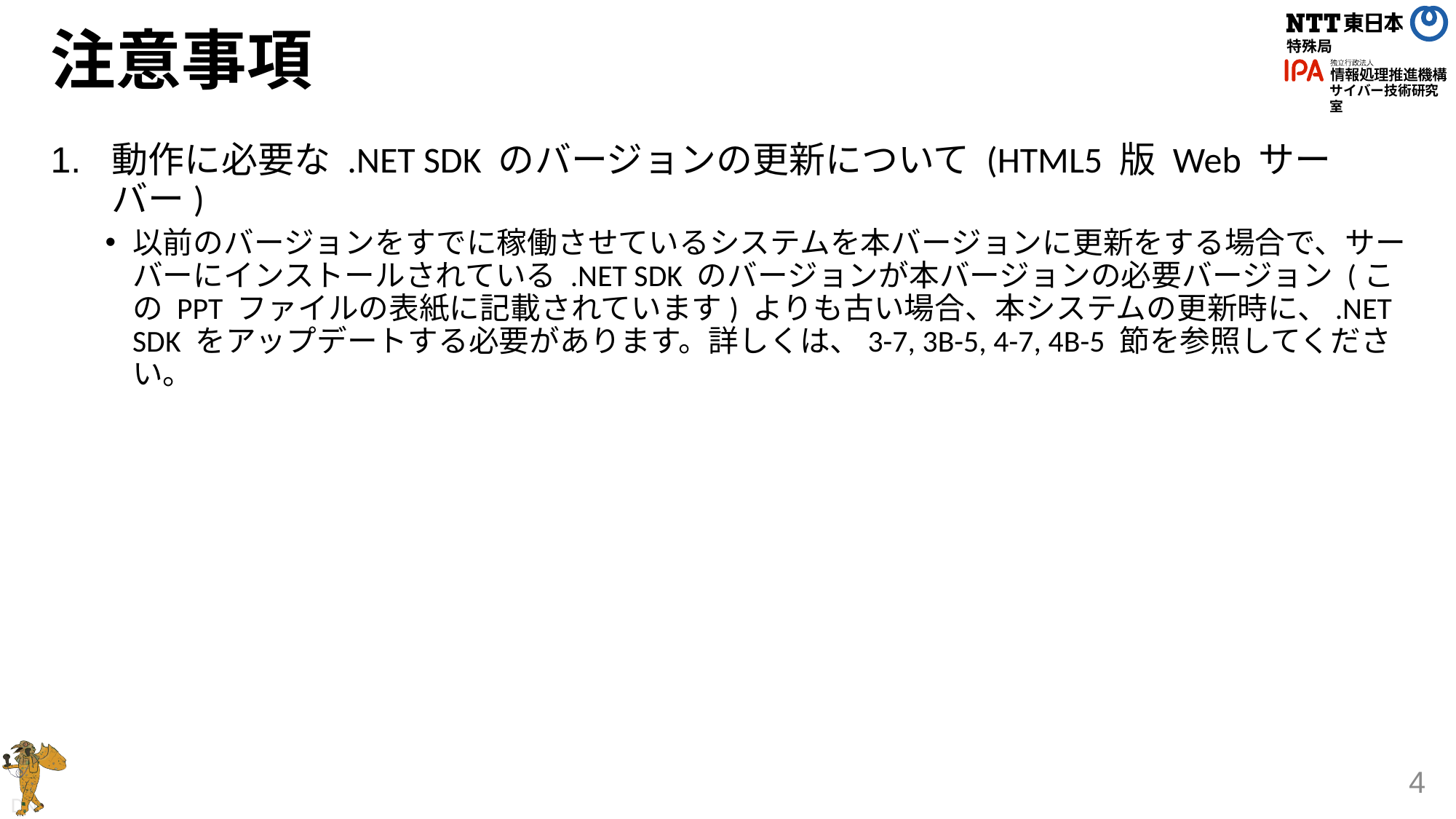

# 注意事項
動作に必要な .NET SDK のバージョンの更新について (HTML5 版 Web サーバー)
以前のバージョンをすでに稼働させているシステムを本バージョンに更新をする場合で、サーバーにインストールされている .NET SDK のバージョンが本バージョンの必要バージョン (この PPT ファイルの表紙に記載されています) よりも古い場合、本システムの更新時に、.NET SDK をアップデートする必要があります。詳しくは、3-7, 3B-5, 4-7, 4B-5 節を参照してください。
4